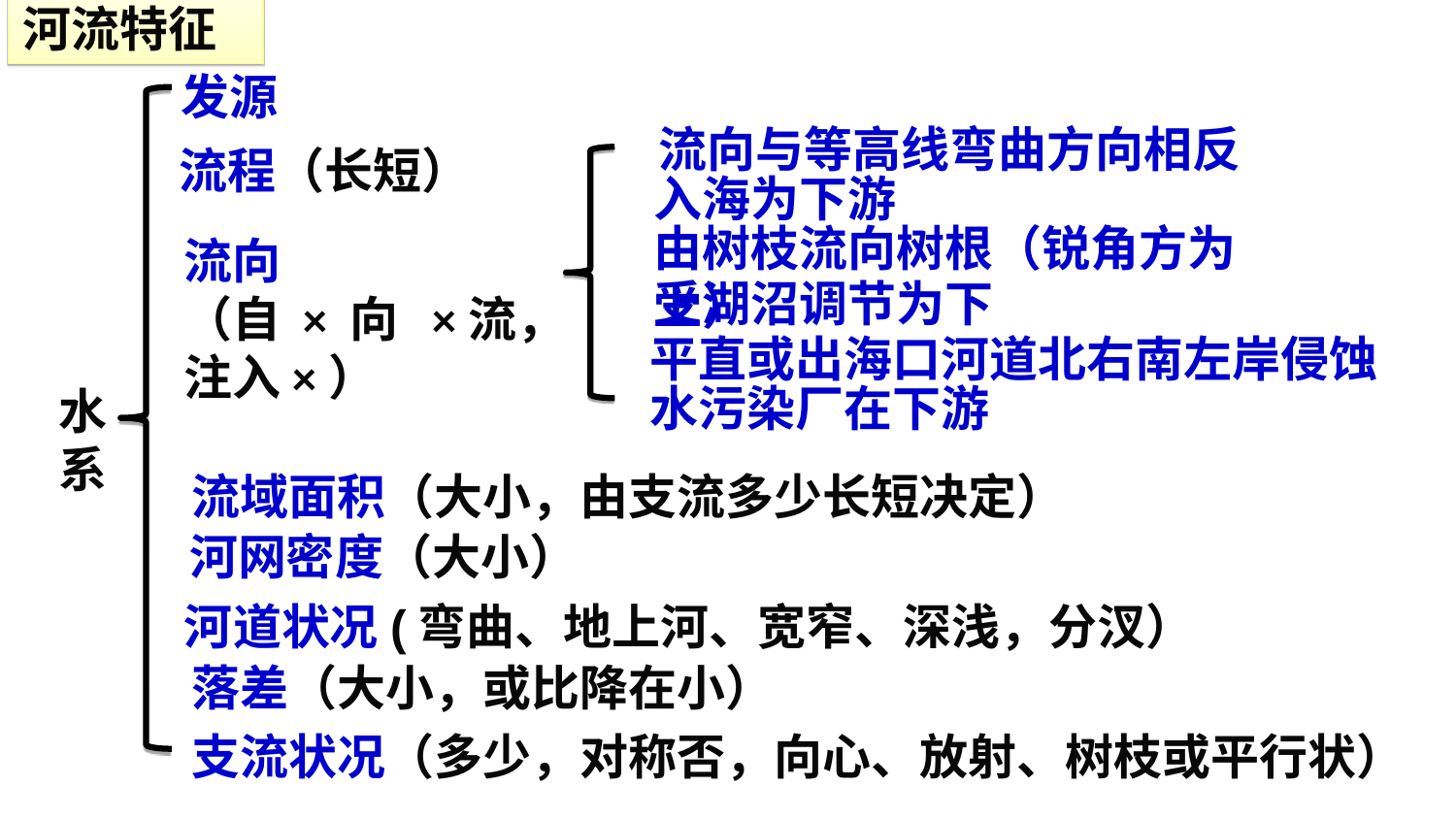

河流特征
发源

流向与等高线弯曲方向相反
流程（长短）

入海为下游
由树枝流向树根（锐角方为上）
流向
（自 × 向  ×流，注入×）
受湖沼调节为下
平直或出海口河道北右南左岸侵蚀
水污染厂在下游
水系
流域面积（大小，由支流多少长短决定）
河网密度（大小）
河道状况(弯曲、地上河、宽窄、深浅，分汊）
落差（大小，或比降在小）
支流状况（多少，对称否，向心、放射、树枝或平行状）